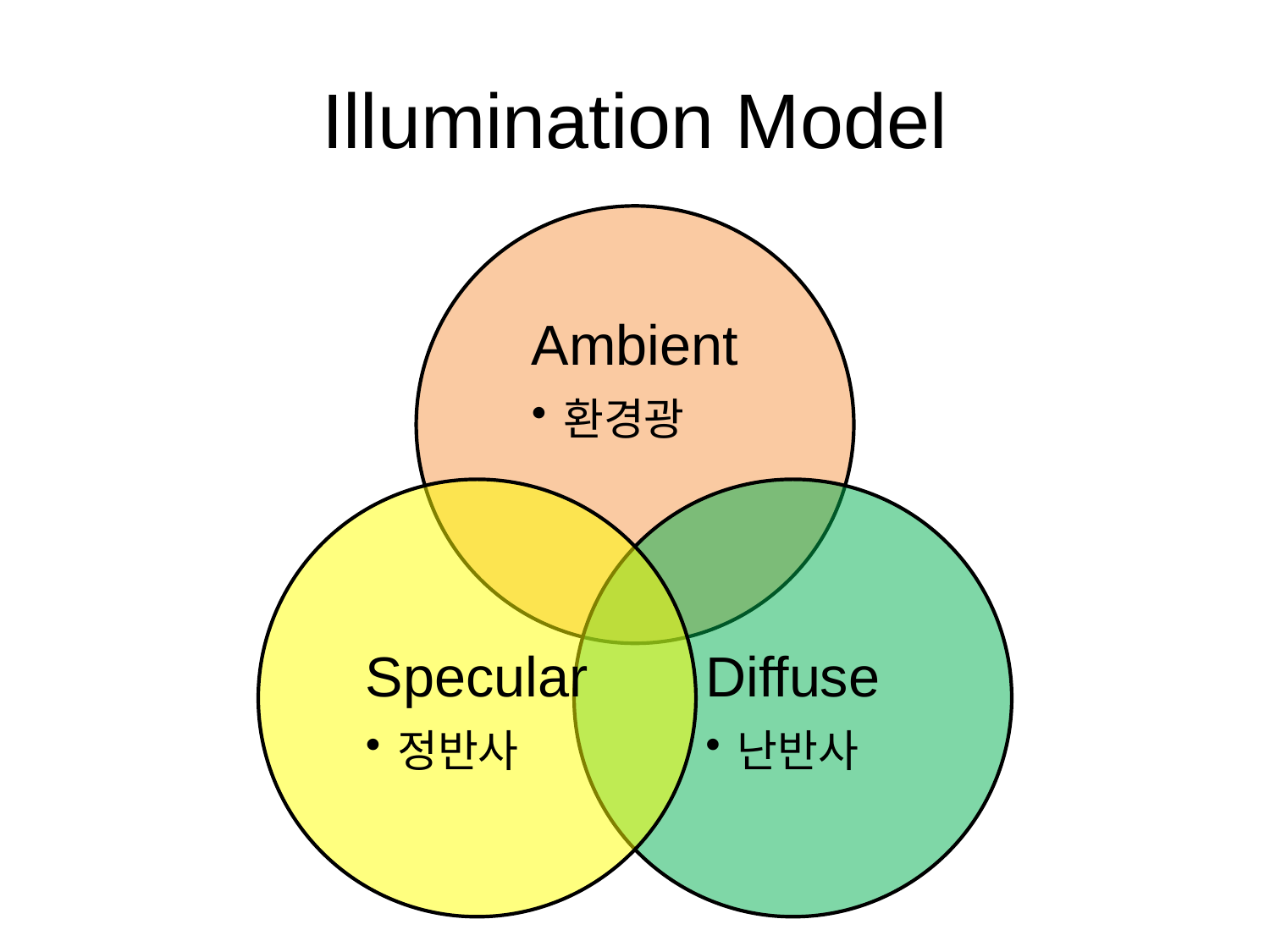

# Illumination Model
Ambient
환경광
Diffuse
난반사
Specular
정반사